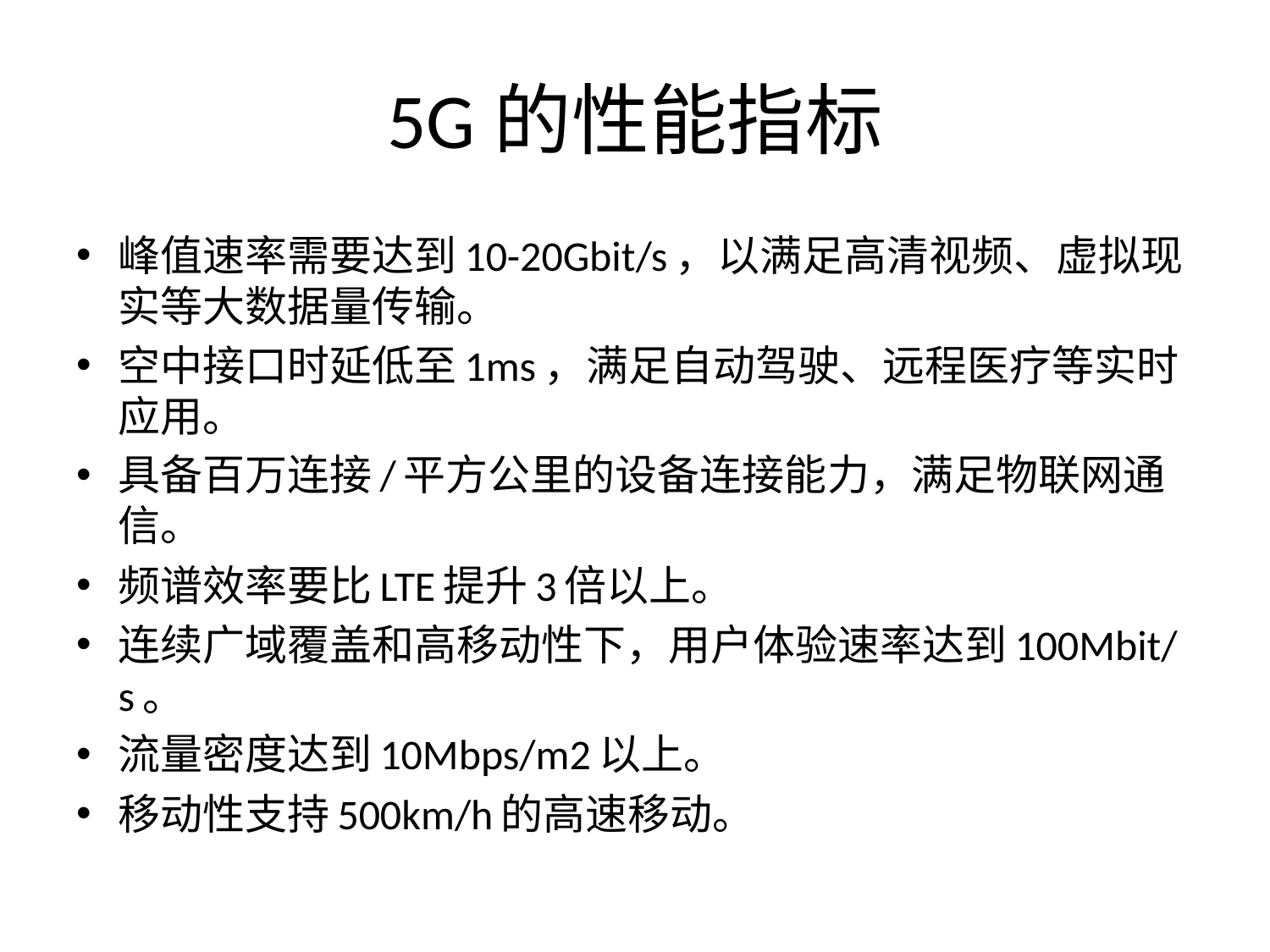

# 5G的性能指标
峰值速率需要达到10-20Gbit/s，以满足高清视频、虚拟现实等大数据量传输。
空中接口时延低至1ms，满足自动驾驶、远程医疗等实时应用。
具备百万连接/平方公里的设备连接能力，满足物联网通信。
频谱效率要比LTE提升3倍以上。
连续广域覆盖和高移动性下，用户体验速率达到100Mbit/s。
流量密度达到10Mbps/m2以上。
移动性支持500km/h的高速移动。